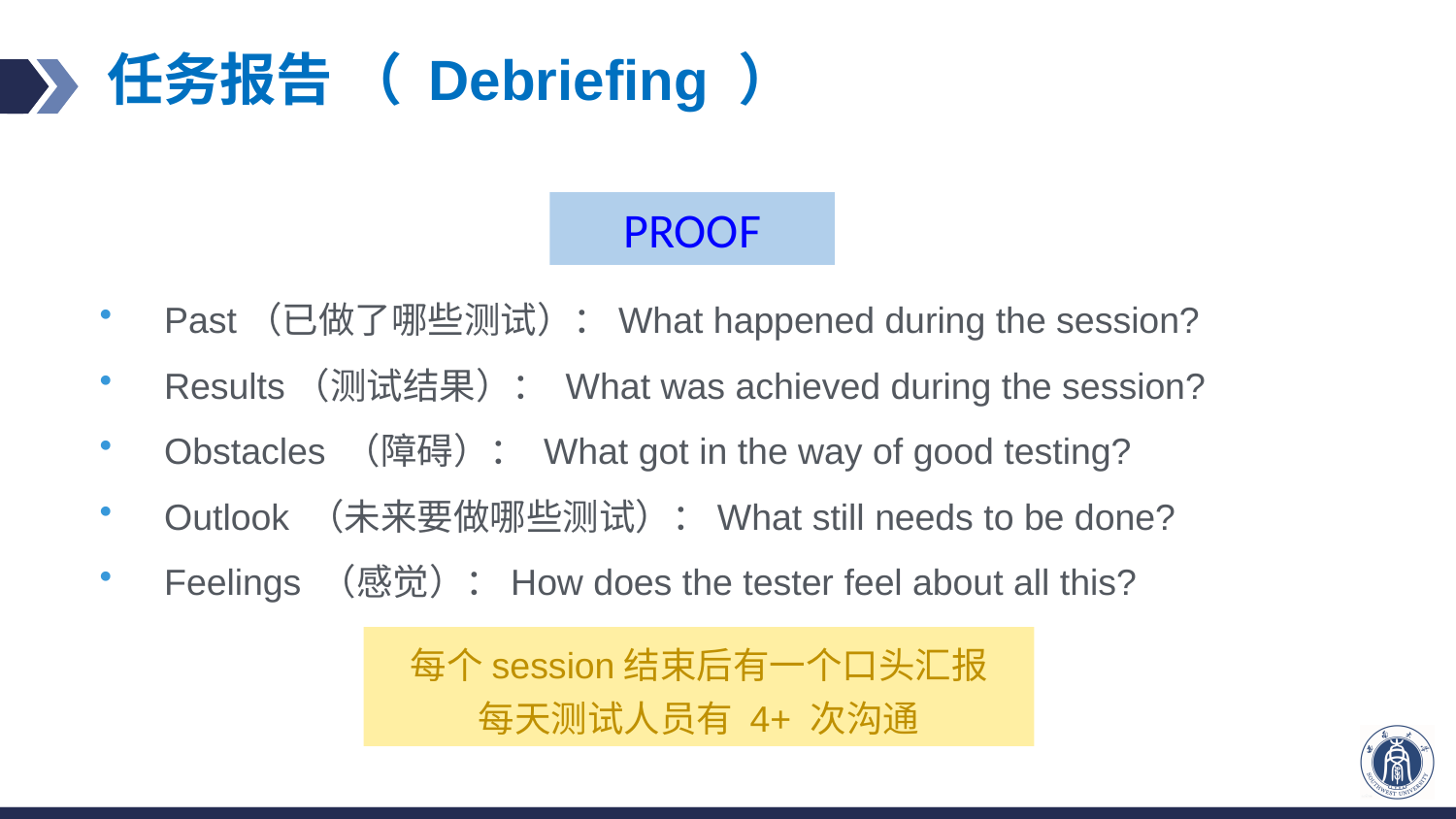

# 任务报告 （ Debriefing ）
PROOF
Past（已做了哪些测试）：What happened during the session?
Results（测试结果）： What was achieved during the session?
Obstacles （障碍）： What got in the way of good testing?
Outlook （未来要做哪些测试）：What still needs to be done?
Feelings （感觉）：How does the tester feel about all this?

每个session结束后有一个口头汇报
每天测试人员有 4+ 次沟通